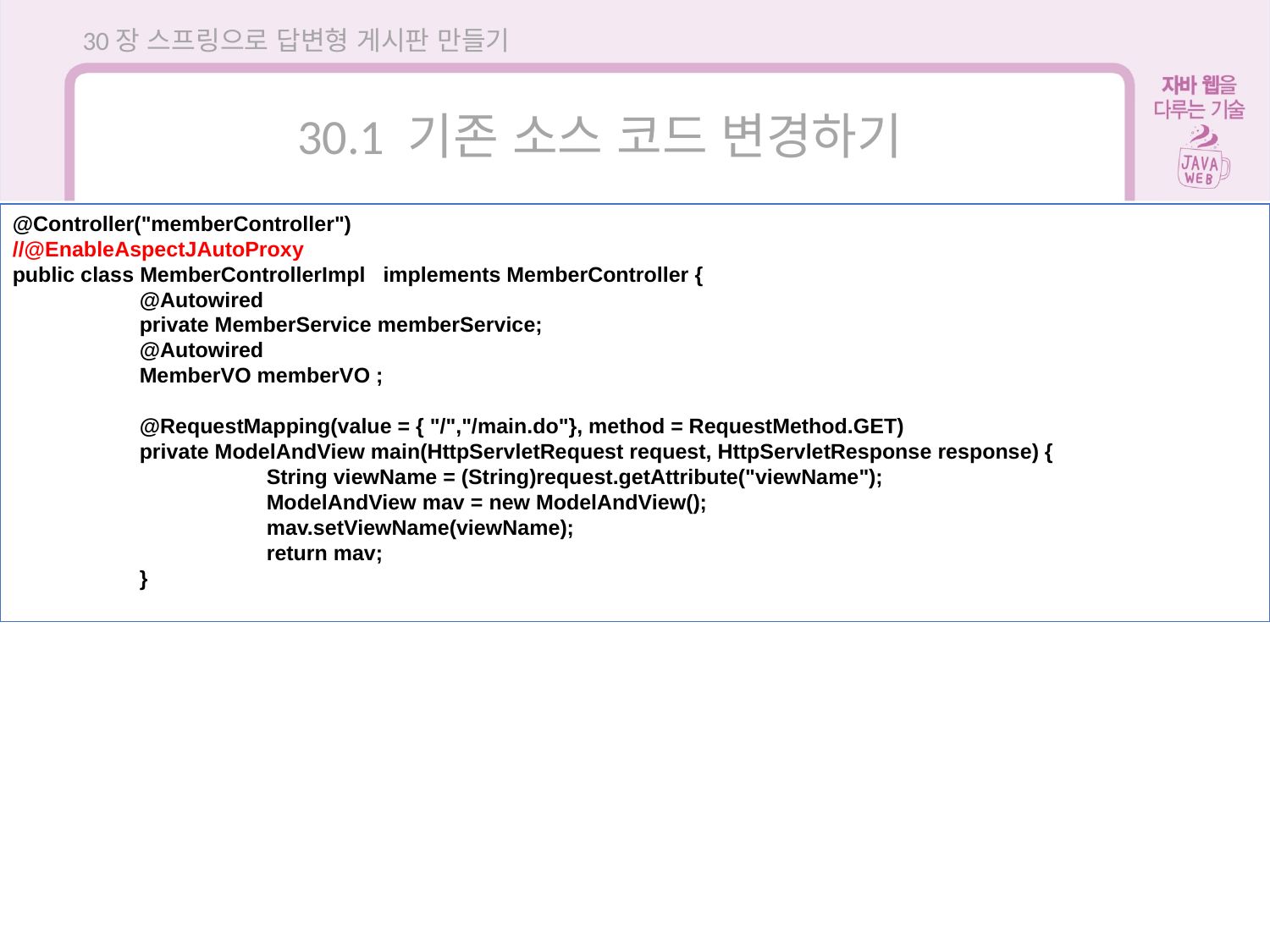

30장 스프링으로 답변형 게시판 만들기
30.1 기존 소스 코드 변경하기
@Controller("memberController")
//@EnableAspectJAutoProxy
public class MemberControllerImpl   implements MemberController {
	@Autowired
	private MemberService memberService;
	@Autowired
	MemberVO memberVO ;

	@RequestMapping(value = { "/","/main.do"}, method = RequestMethod.GET)
	private ModelAndView main(HttpServletRequest request, HttpServletResponse response) {
		String viewName = (String)request.getAttribute("viewName");
		ModelAndView mav = new ModelAndView();
		mav.setViewName(viewName);
		return mav;
	}